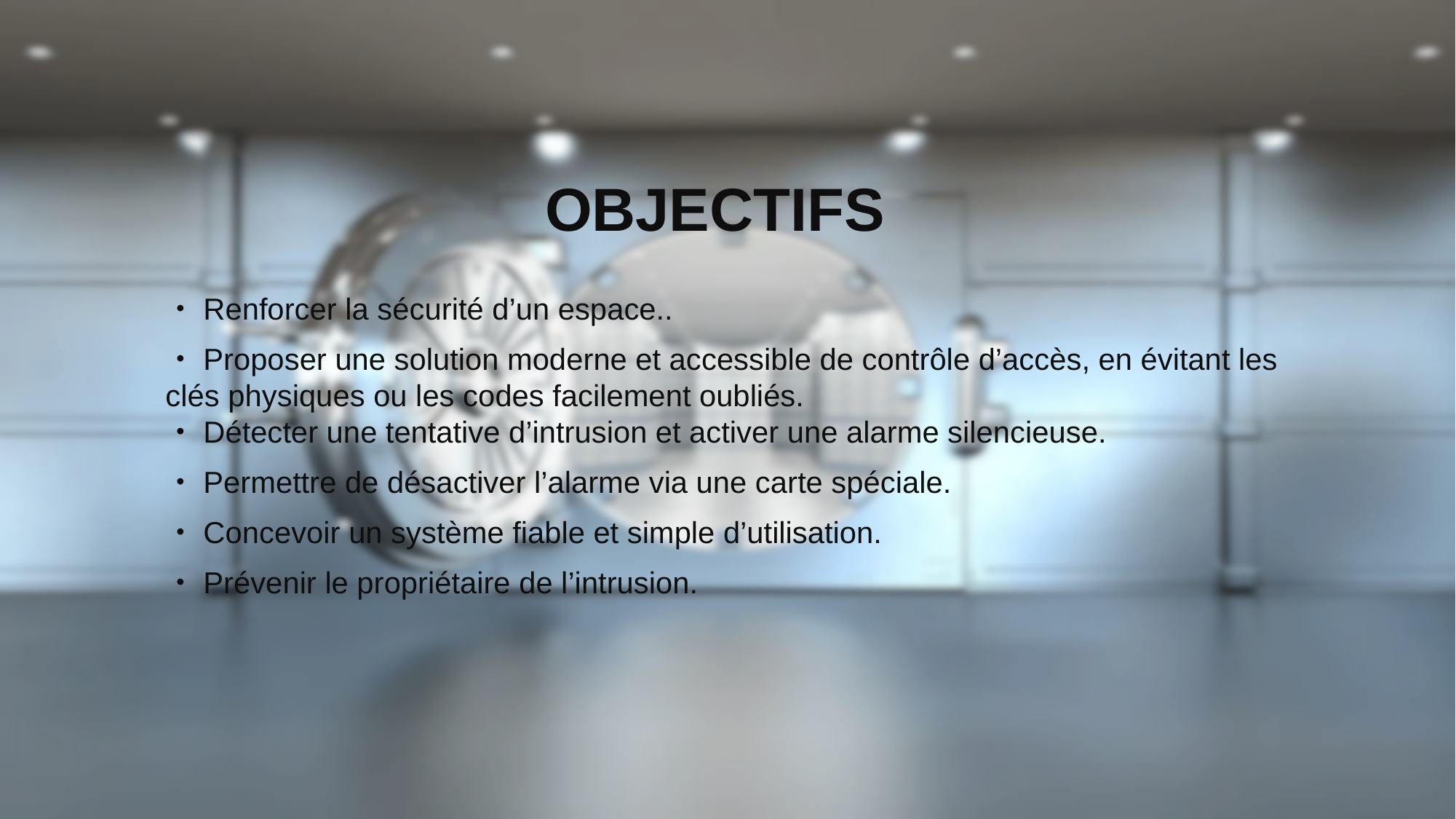

OBJECTIFS
・Renforcer la sécurité d’un espace..
・Proposer une solution moderne et accessible de contrôle d’accès, en évitant les clés physiques ou les codes facilement oubliés.
・Détecter une tentative d’intrusion et activer une alarme silencieuse.
・Permettre de désactiver l’alarme via une carte spéciale.
・Concevoir un système fiable et simple d’utilisation.
・Prévenir le propriétaire de l’intrusion.